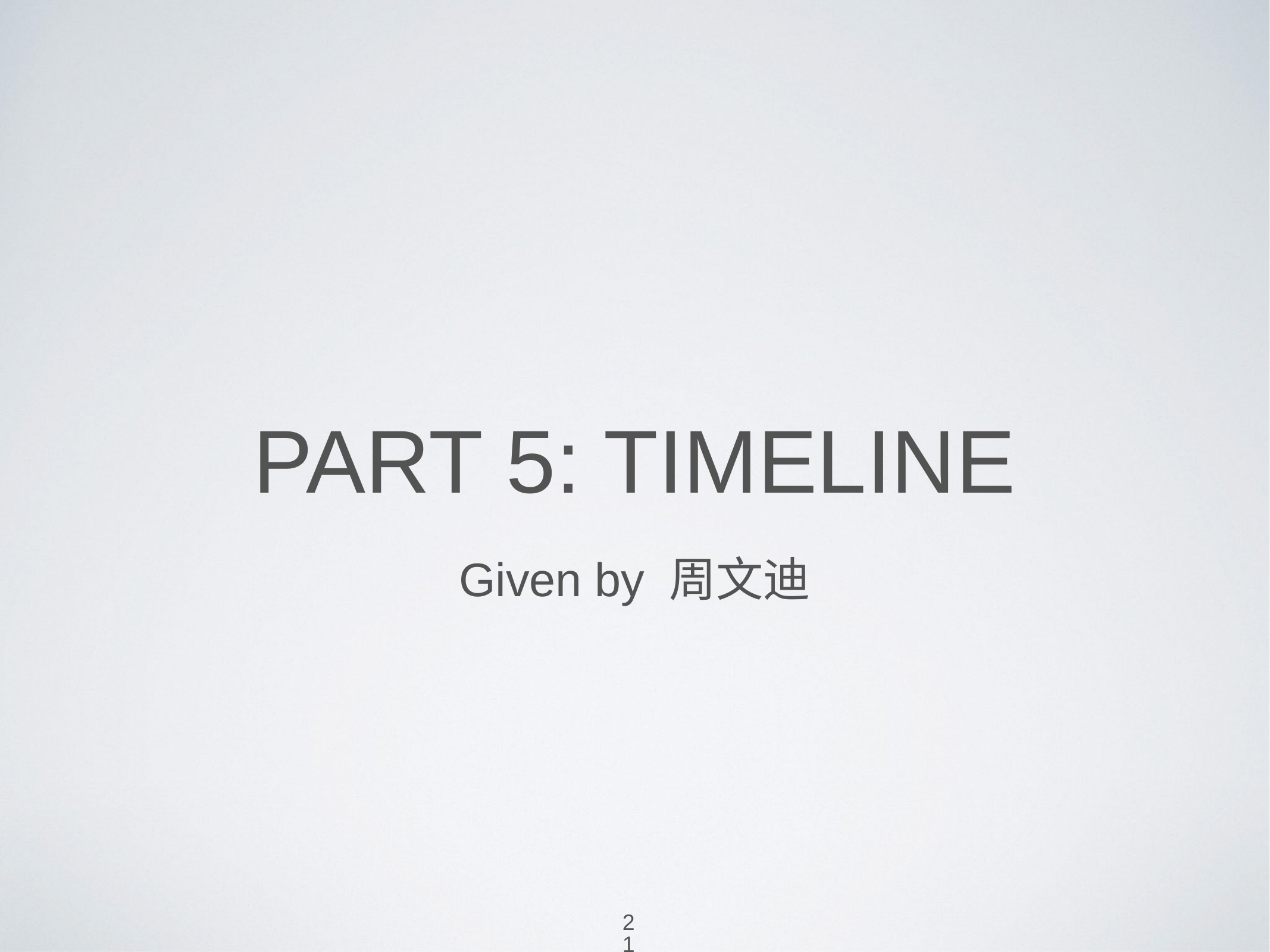

21
# Part 5: timeline
Given by 周文迪